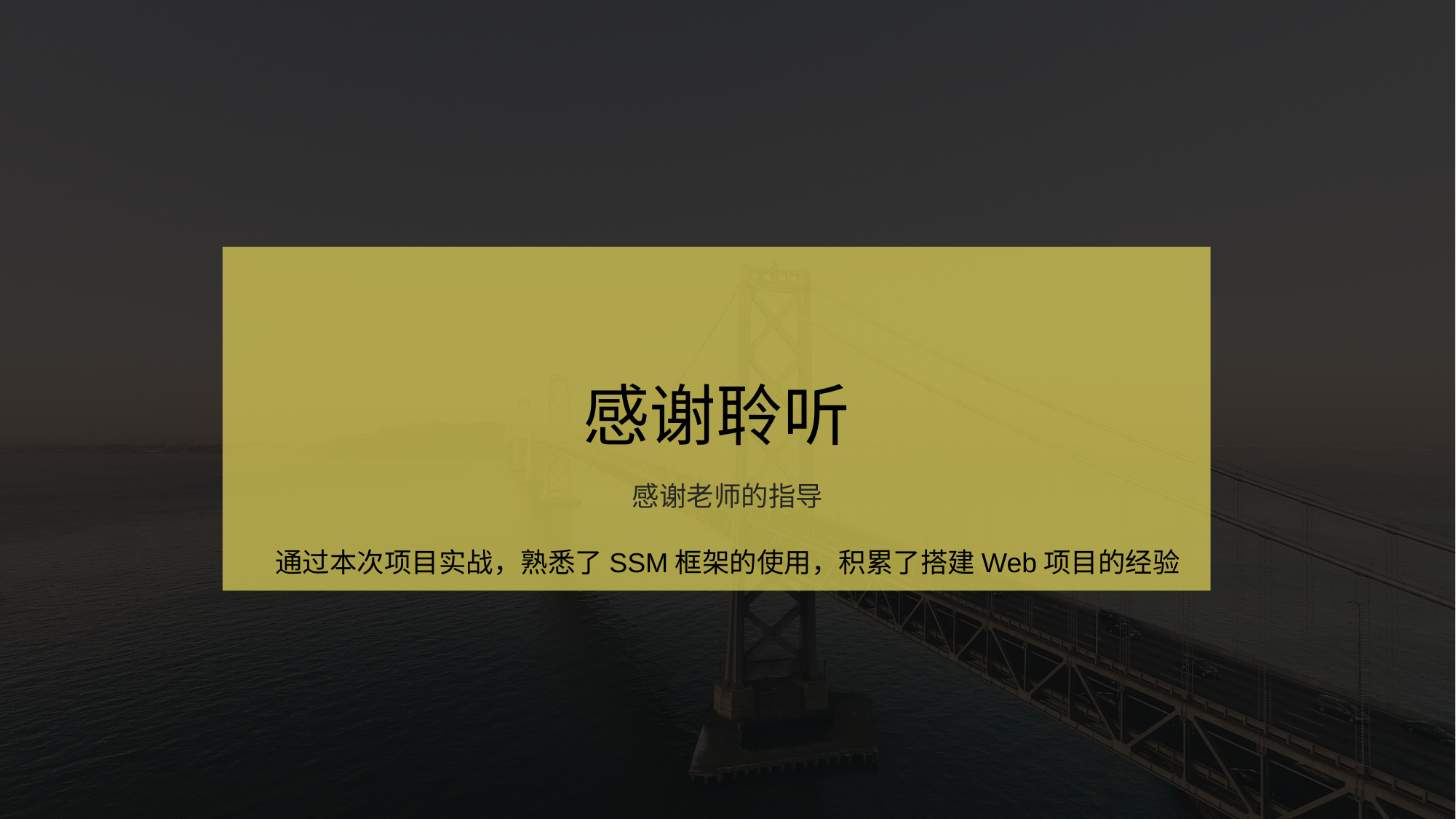

# 感谢聆听
感谢老师的指导
通过本次项目实战，熟悉了SSM框架的使用，积累了搭建Web项目的经验